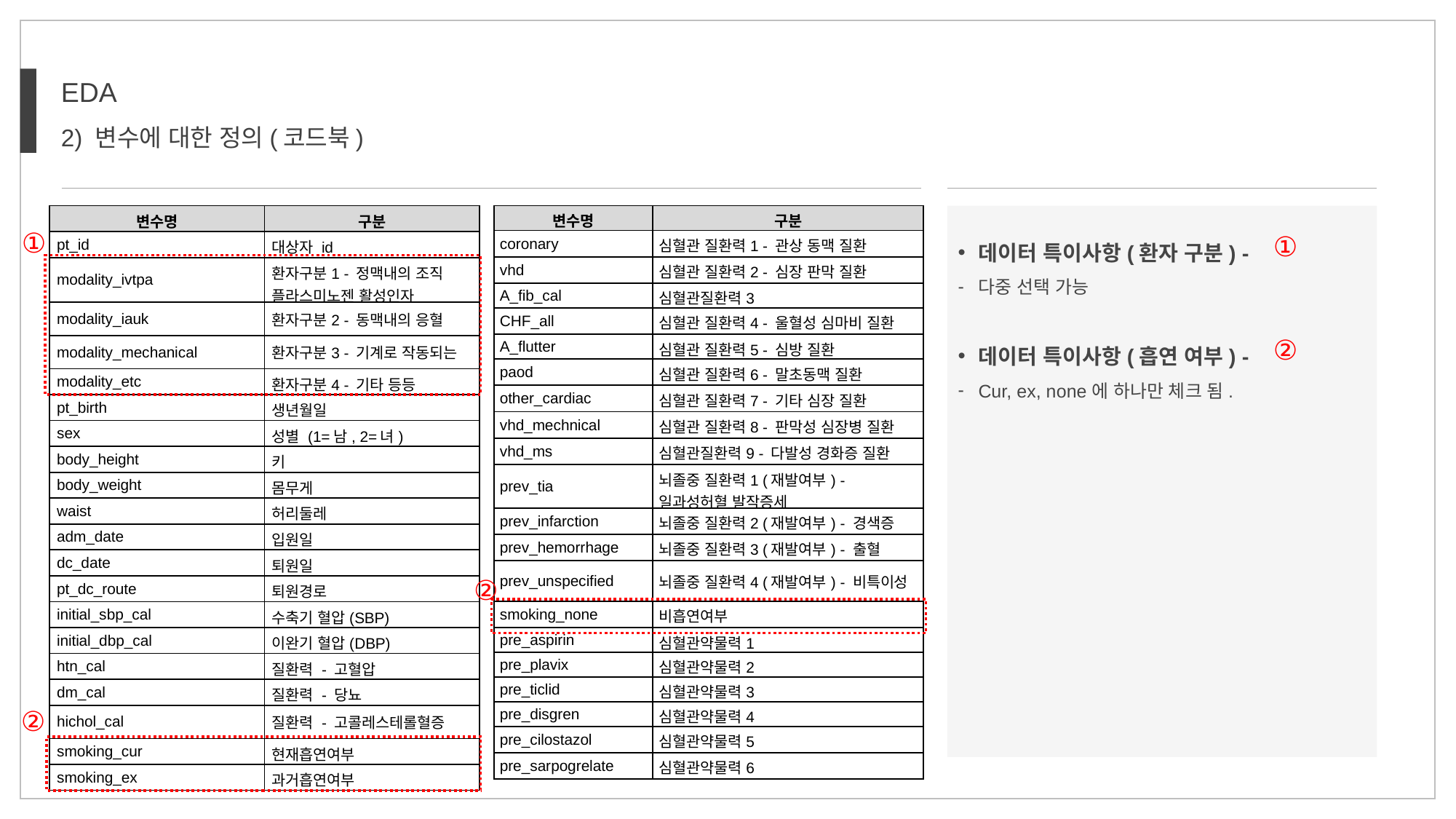

EDA
2) 변수에 대한 정의(코드북)
| 변수명 | 구분 |
| --- | --- |
| coronary | 심혈관 질환력1 - 관상 동맥 질환 |
| vhd | 심혈관 질환력2 - 심장 판막 질환 |
| A\_fib\_cal | 심혈관질환력3 |
| CHF\_all | 심혈관 질환력4 - 울혈성 심마비 질환 |
| A\_flutter | 심혈관 질환력5 - 심방 질환 |
| paod | 심혈관 질환력6 - 말초동맥 질환 |
| other\_cardiac | 심혈관 질환력7 - 기타 심장 질환 |
| vhd\_mechnical | 심혈관 질환력8 - 판막성 심장병 질환 |
| vhd\_ms | 심혈관질환력9 - 다발성 경화증 질환 |
| prev\_tia | 뇌졸중 질환력1 (재발여부) - 일과성허혈 발작증세 |
| prev\_infarction | 뇌졸중 질환력2 (재발여부) - 경색증 |
| prev\_hemorrhage | 뇌졸중 질환력3 (재발여부) - 출혈 |
| prev\_unspecified | 뇌졸중 질환력4 (재발여부) - 비특이성 |
| smoking\_none | 비흡연여부 |
| pre\_aspirin | 심혈관약물력1 |
| pre\_plavix | 심혈관약물력2 |
| pre\_ticlid | 심혈관약물력3 |
| pre\_disgren | 심혈관약물력4 |
| pre\_cilostazol | 심혈관약물력5 |
| pre\_sarpogrelate | 심혈관약물력6 |

| 변수명 | 구분 |
| --- | --- |
| pt\_id | 대상자 id |
| modality\_ivtpa | 환자구분1 - 정맥내의 조직 플라스미노젠 활성인자 |
| modality\_iauk | 환자구분2 - 동맥내의 응혈 |
| modality\_mechanical | 환자구분3 - 기계로 작동되는 |
| modality\_etc | 환자구분4 - 기타 등등 |
| pt\_birth | 생년월일 |
| sex | 성별 (1=남, 2=녀) |
| body\_height | 키 |
| body\_weight | 몸무게 |
| waist | 허리둘레 |
| adm\_date | 입원일 |
| dc\_date | 퇴원일 |
| pt\_dc\_route | 퇴원경로 |
| initial\_sbp\_cal | 수축기 혈압(SBP) |
| initial\_dbp\_cal | 이완기 혈압(DBP) |
| htn\_cal | 질환력 - 고혈압 |
| dm\_cal | 질환력 - 당뇨 |
| hichol\_cal | 질환력 - 고콜레스테롤혈증 |
| smoking\_cur | 현재흡연여부 |
| smoking\_ex | 과거흡연여부 |
①
데이터 특이사항(환자 구분) -
다중 선택 가능

데이터 특이사항(흡연 여부) -
Cur, ex, none에 하나만 체크 됨.
①

②
②

②